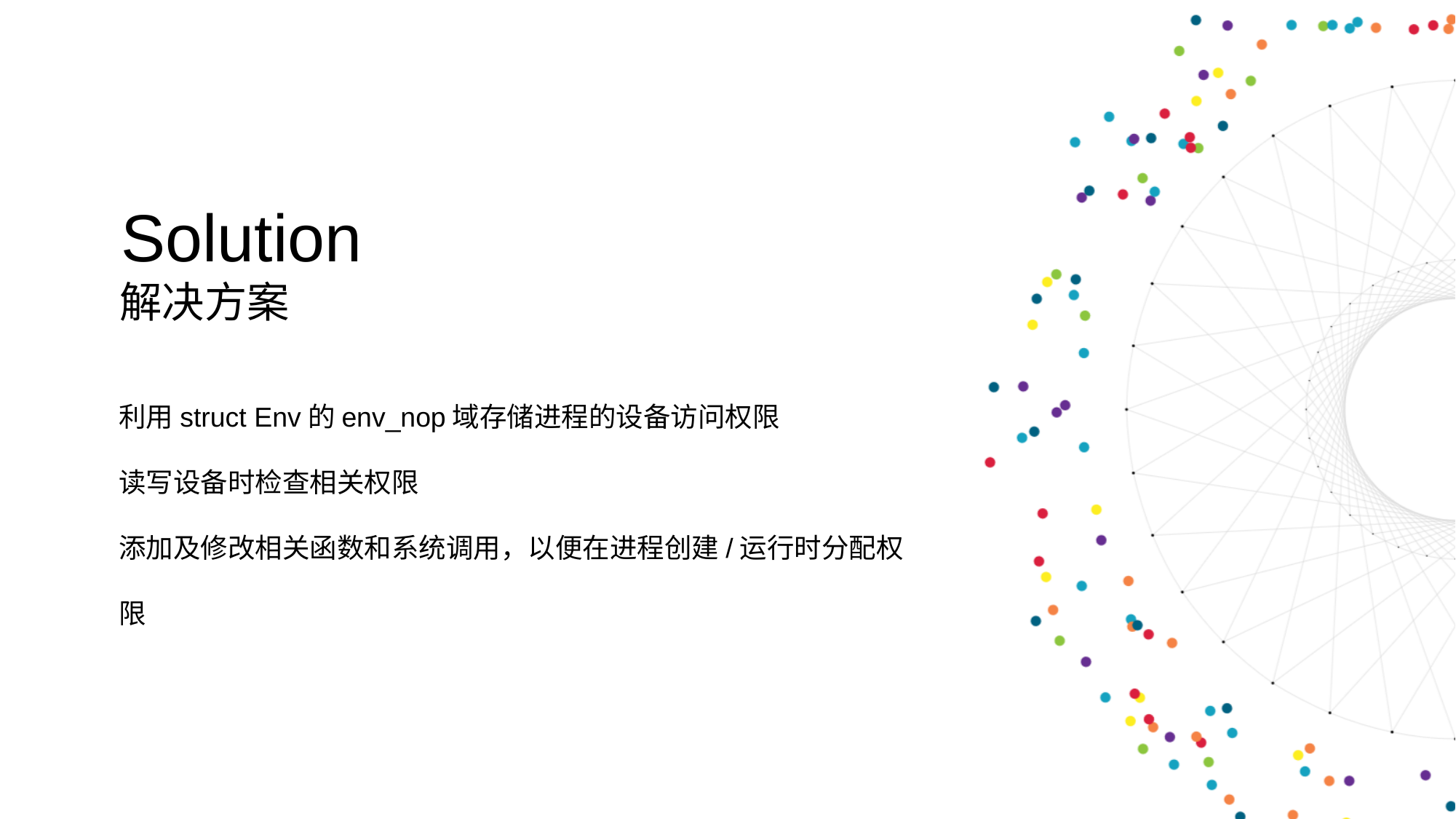

Solution
解决方案
利用struct Env的env_nop域存储进程的设备访问权限
读写设备时检查相关权限
添加及修改相关函数和系统调用，以便在进程创建/运行时分配权限